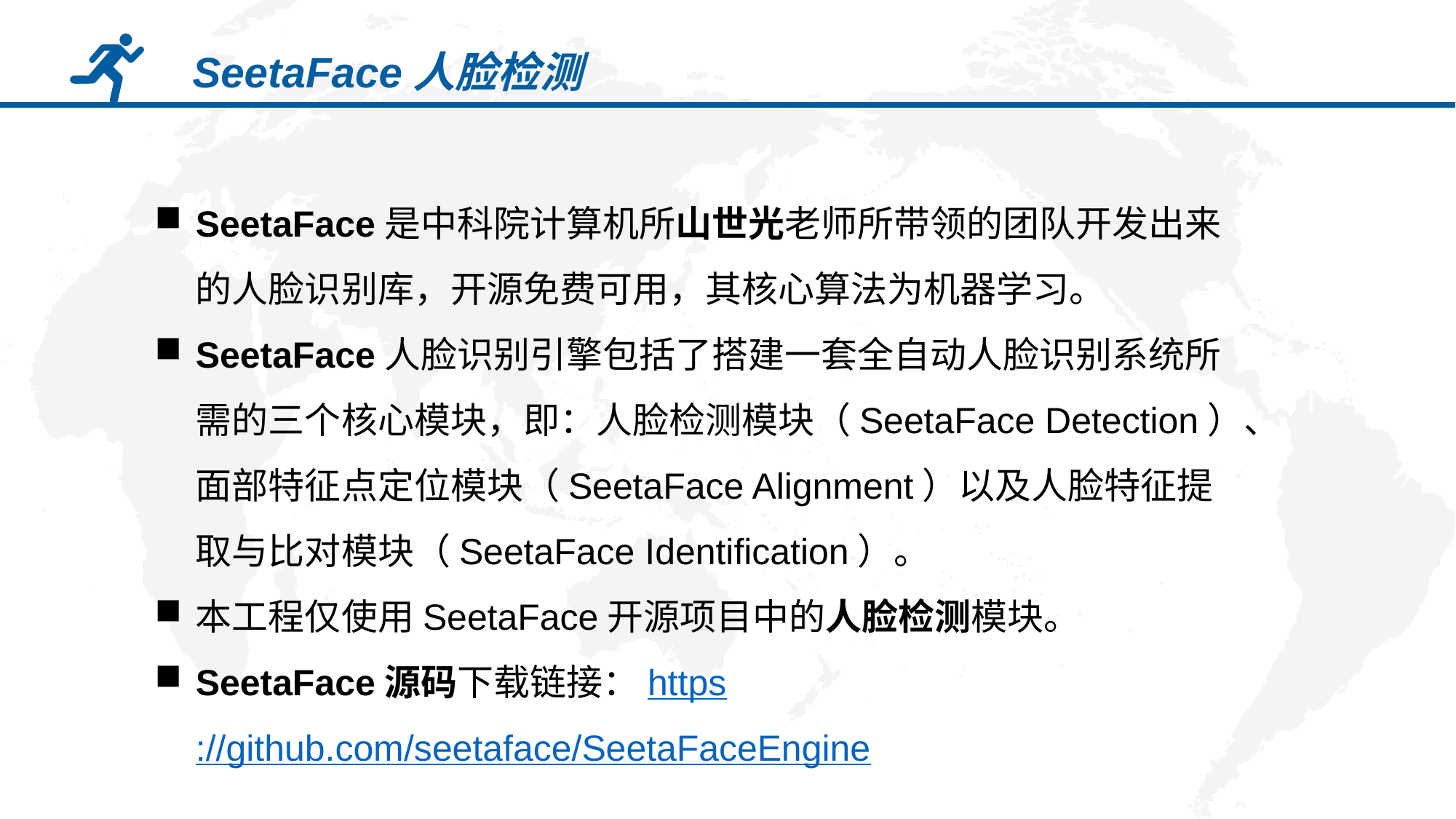

SeetaFace人脸检测
SeetaFace是中科院计算机所山世光老师所带领的团队开发出来的人脸识别库，开源免费可用，其核心算法为机器学习。
SeetaFace人脸识别引擎包括了搭建一套全自动人脸识别系统所需的三个核心模块，即：人脸检测模块（SeetaFace Detection）、面部特征点定位模块（SeetaFace Alignment）以及人脸特征提取与比对模块（SeetaFace Identification）。
本工程仅使用SeetaFace开源项目中的人脸检测模块。
SeetaFace源码下载链接：https://github.com/seetaface/SeetaFaceEngine